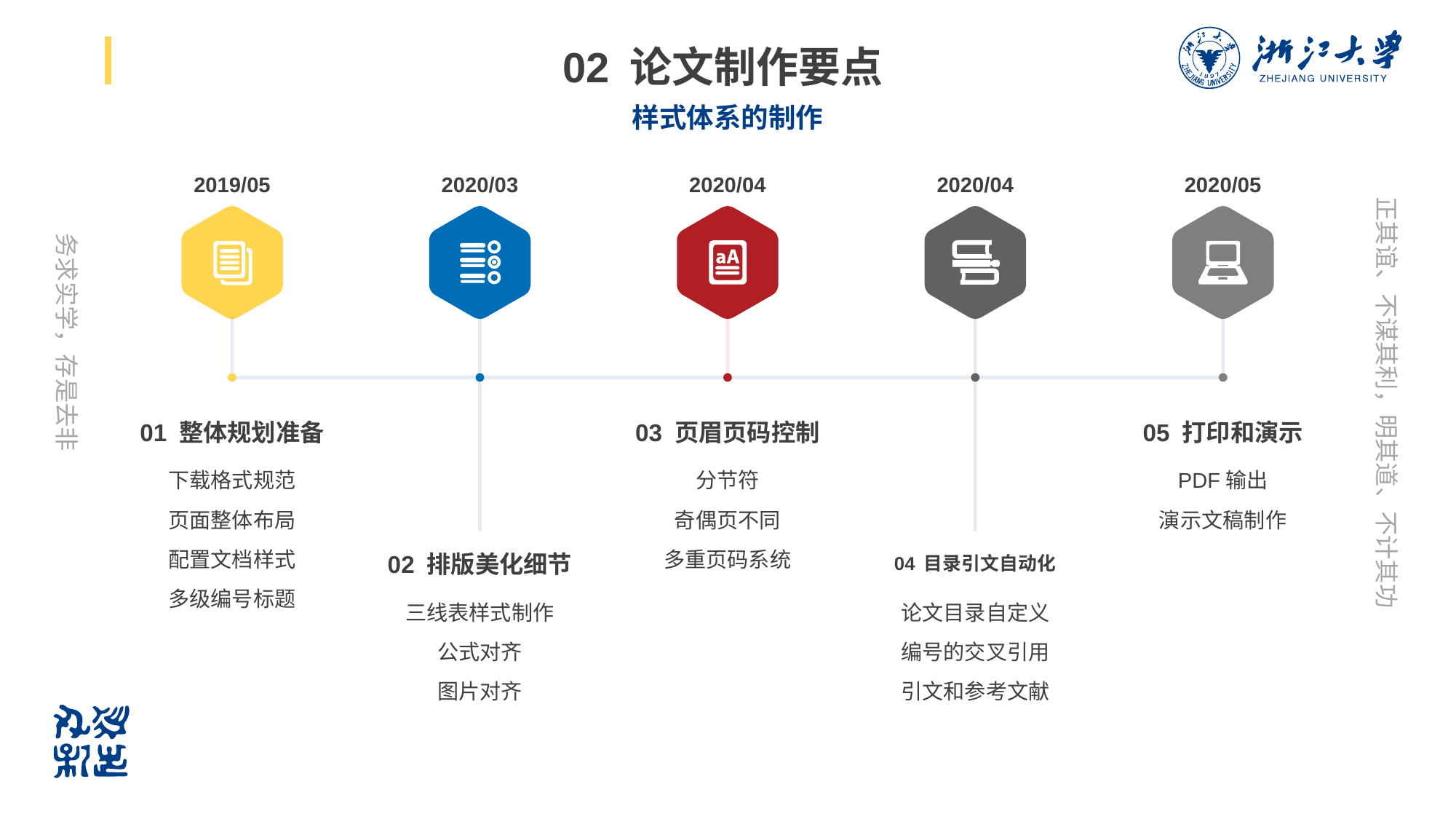

# 02 论文制作要点
样式体系的制作
2019/05
2020/03
2020/04
2020/04
2020/05

01 整体规划准备
下载格式规范
页面整体布局
配置文档样式
多级编号标题
03 页眉页码控制
分节符
奇偶页不同
多重页码系统
05 打印和演示
PDF输出
演示文稿制作
02 排版美化细节
三线表样式制作
公式对齐
图片对齐
04 目录引文自动化
论文目录自定义
编号的交叉引用
引文和参考文献
10